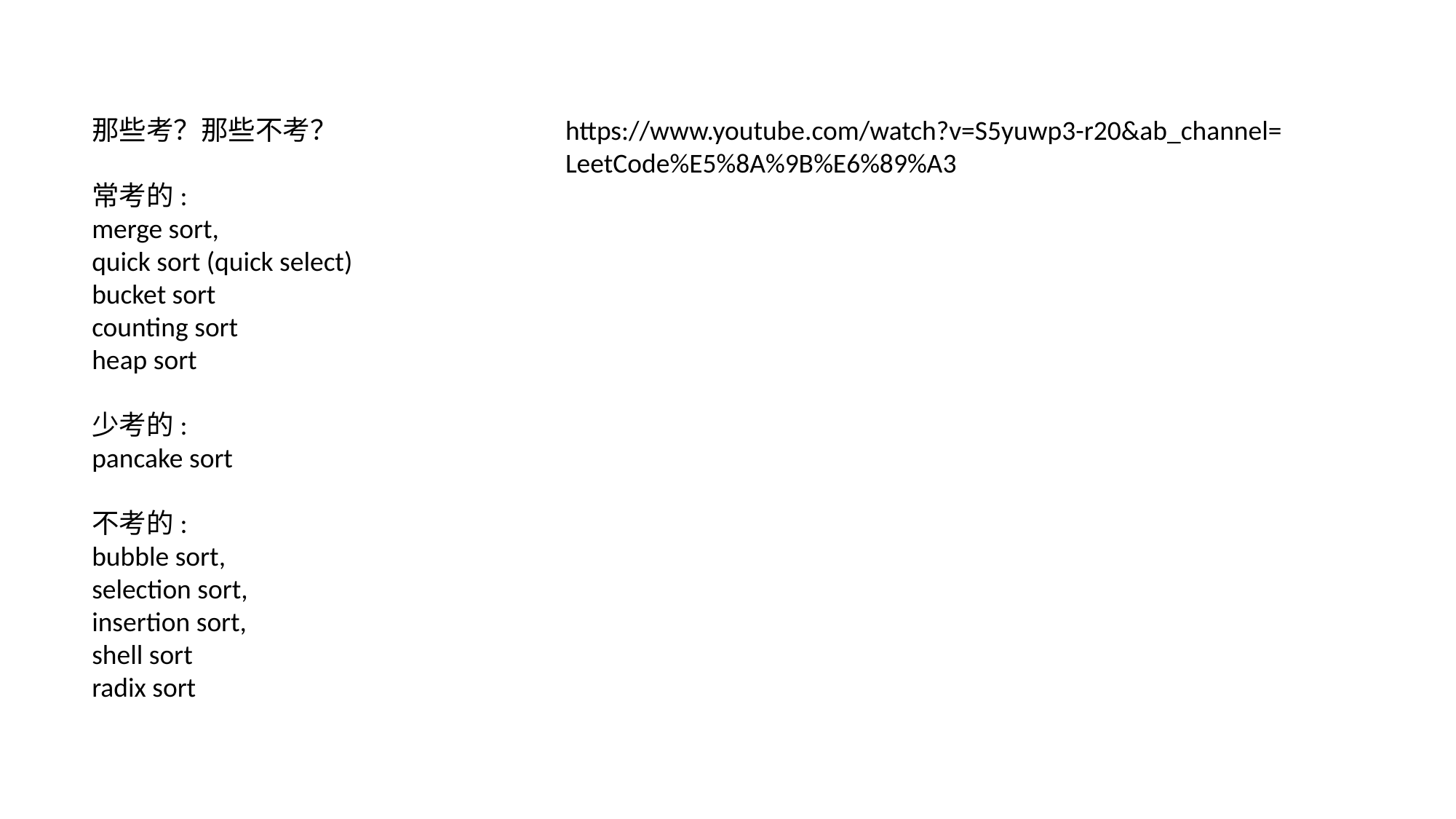

那些考？那些不考？

常考的:
merge sort,
quick sort (quick select)
bucket sort
counting sort
heap sort

少考的:
pancake sort

不考的:
bubble sort,
selection sort,
insertion sort,
shell sort
radix sort
https://www.youtube.com/watch?v=S5yuwp3-r20&ab_channel=
LeetCode%E5%8A%9B%E6%89%A3